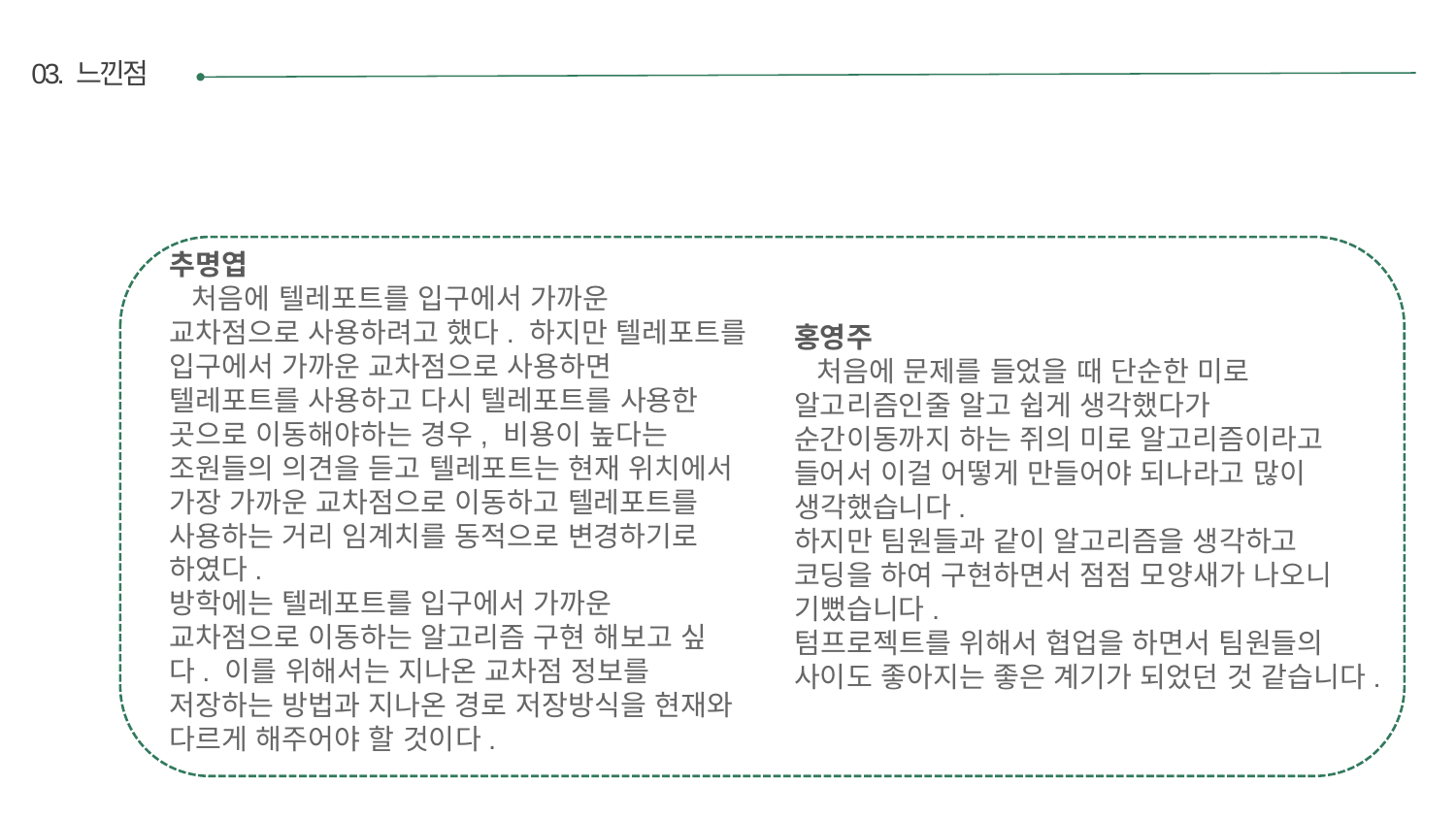

03. 느낀점

홍영주
  처음에 문제를 들었을 때 단순한 미로 알고리즘인줄 알고 쉽게 생각했다가 순간이동까지 하는 쥐의 미로 알고리즘이라고 들어서 이걸 어떻게 만들어야 되나라고 많이 생각했습니다.
하지만 팀원들과 같이 알고리즘을 생각하고 코딩을 하여 구현하면서 점점 모양새가 나오니 기뻤습니다.
텀프로젝트를 위해서 협업을 하면서 팀원들의 사이도 좋아지는 좋은 계기가 되었던 것 같습니다.
추명엽
  처음에 텔레포트를 입구에서 가까운 교차점으로 사용하려고 했다. 하지만 텔레포트를 입구에서 가까운 교차점으로 사용하면 텔레포트를 사용하고 다시 텔레포트를 사용한 곳으로 이동해야하는 경우, 비용이 높다는 조원들의 의견을 듣고 텔레포트는 현재 위치에서 가장 가까운 교차점으로 이동하고 텔레포트를 사용하는 거리 임계치를 동적으로 변경하기로 하였다.
방학에는 텔레포트를 입구에서 가까운 교차점으로 이동하는 알고리즘 구현 해보고 싶다. 이를 위해서는 지나온 교차점 정보를 저장하는 방법과 지나온 경로 저장방식을 현재와 다르게 해주어야 할 것이다.